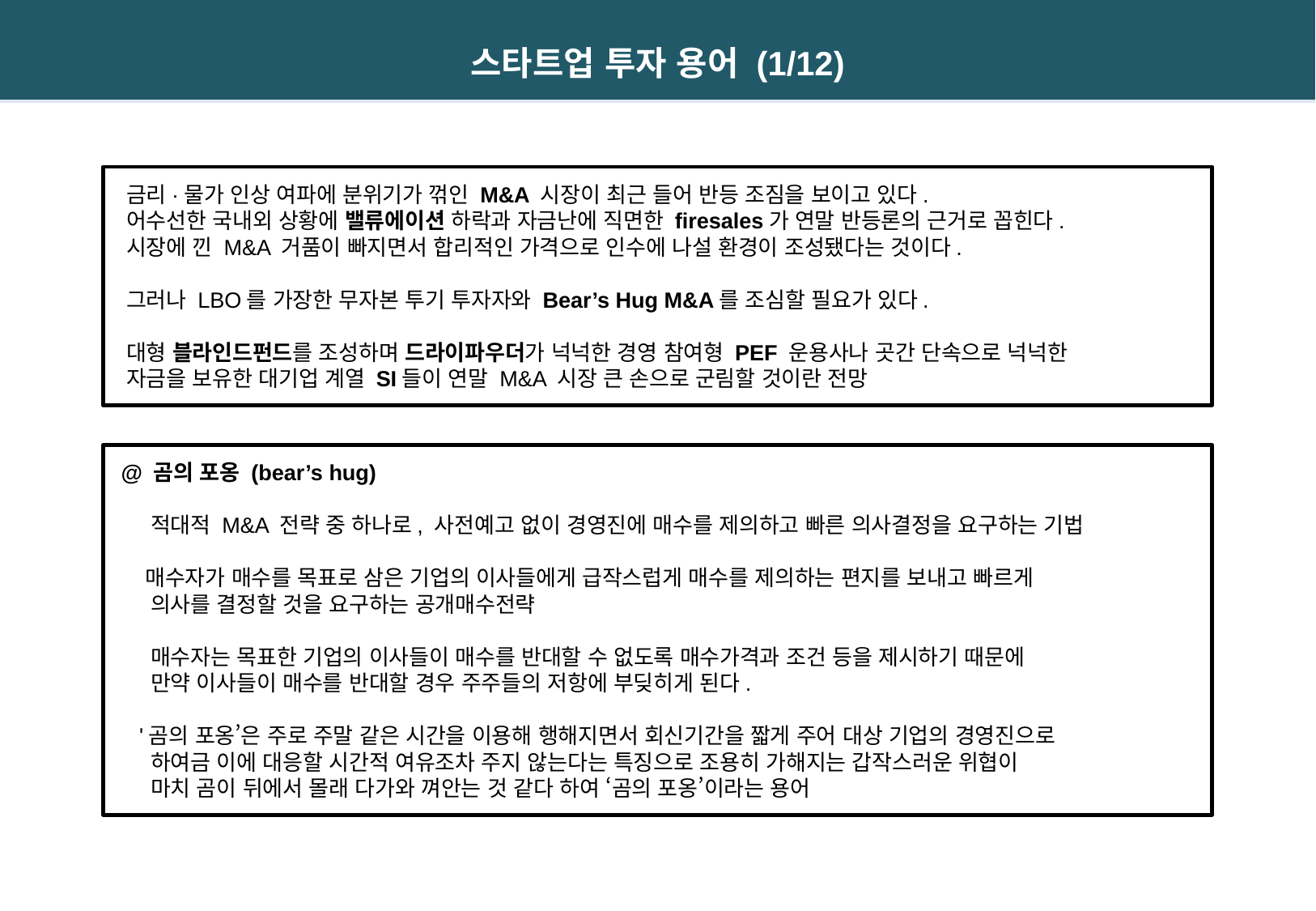

스타트업 투자 용어 (1/12)

 금리·물가 인상 여파에 분위기가 꺾인 M&A 시장이 최근 들어 반등 조짐을 보이고 있다.
 어수선한 국내외 상황에 밸류에이션 하락과 자금난에 직면한 firesales가 연말 반등론의 근거로 꼽힌다.
 시장에 낀 M&A 거품이 빠지면서 합리적인 가격으로 인수에 나설 환경이 조성됐다는 것이다.

 그러나 LBO를 가장한 무자본 투기 투자자와 Bear’s Hug M&A를 조심할 필요가 있다.
 대형 블라인드펀드를 조성하며 드라이파우더가 넉넉한 경영 참여형 PEF 운용사나 곳간 단속으로 넉넉한
 자금을 보유한 대기업 계열 SI들이 연말 M&A 시장 큰 손으로 군림할 것이란 전망

 @ 곰의 포옹 (bear’s hug)
     적대적 M&A 전략 중 하나로, 사전예고 없이 경영진에 매수를 제의하고 빠른 의사결정을 요구하는 기법
     매수자가 매수를 목표로 삼은 기업의 이사들에게 급작스럽게 매수를 제의하는 편지를 보내고 빠르게
     의사를 결정할 것을 요구하는 공개매수전략

     매수자는 목표한 기업의 이사들이 매수를 반대할 수 없도록 매수가격과 조건 등을 제시하기 때문에
     만약 이사들이 매수를 반대할 경우 주주들의 저항에 부딪히게 된다.
    '곰의 포옹’은 주로 주말 같은 시간을 이용해 행해지면서 회신기간을 짧게 주어 대상 기업의 경영진으로
     하여금 이에 대응할 시간적 여유조차 주지 않는다는 특징으로 조용히 가해지는 갑작스러운 위협이
     마치 곰이 뒤에서 몰래 다가와 껴안는 것 같다 하여 ‘곰의 포옹’이라는 용어